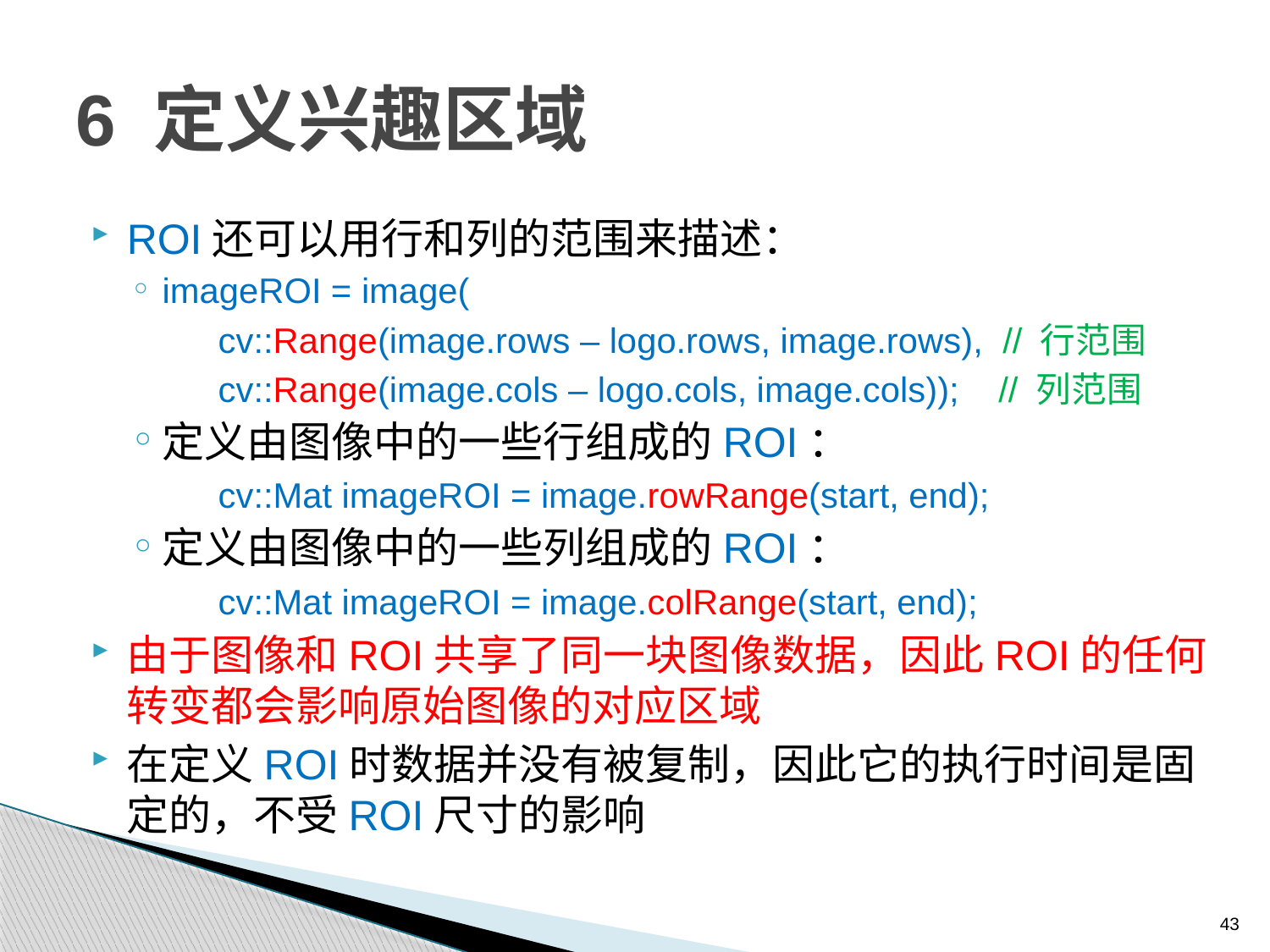

# 6 定义兴趣区域
ROI还可以用行和列的范围来描述：
imageROI = image(
	cv::Range(image.rows – logo.rows, image.rows),  // 行范围
	cv::Range(image.cols – logo.cols, image.cols));    // 列范围
定义由图像中的一些行组成的ROI：
   	cv::Mat imageROI = image.rowRange(start, end);
定义由图像中的一些列组成的ROI：
   	cv::Mat imageROI = image.colRange(start, end);
由于图像和ROI共享了同一块图像数据，因此ROI的任何转变都会影响原始图像的对应区域
在定义ROI时数据并没有被复制，因此它的执行时间是固定的，不受ROI尺寸的影响
43